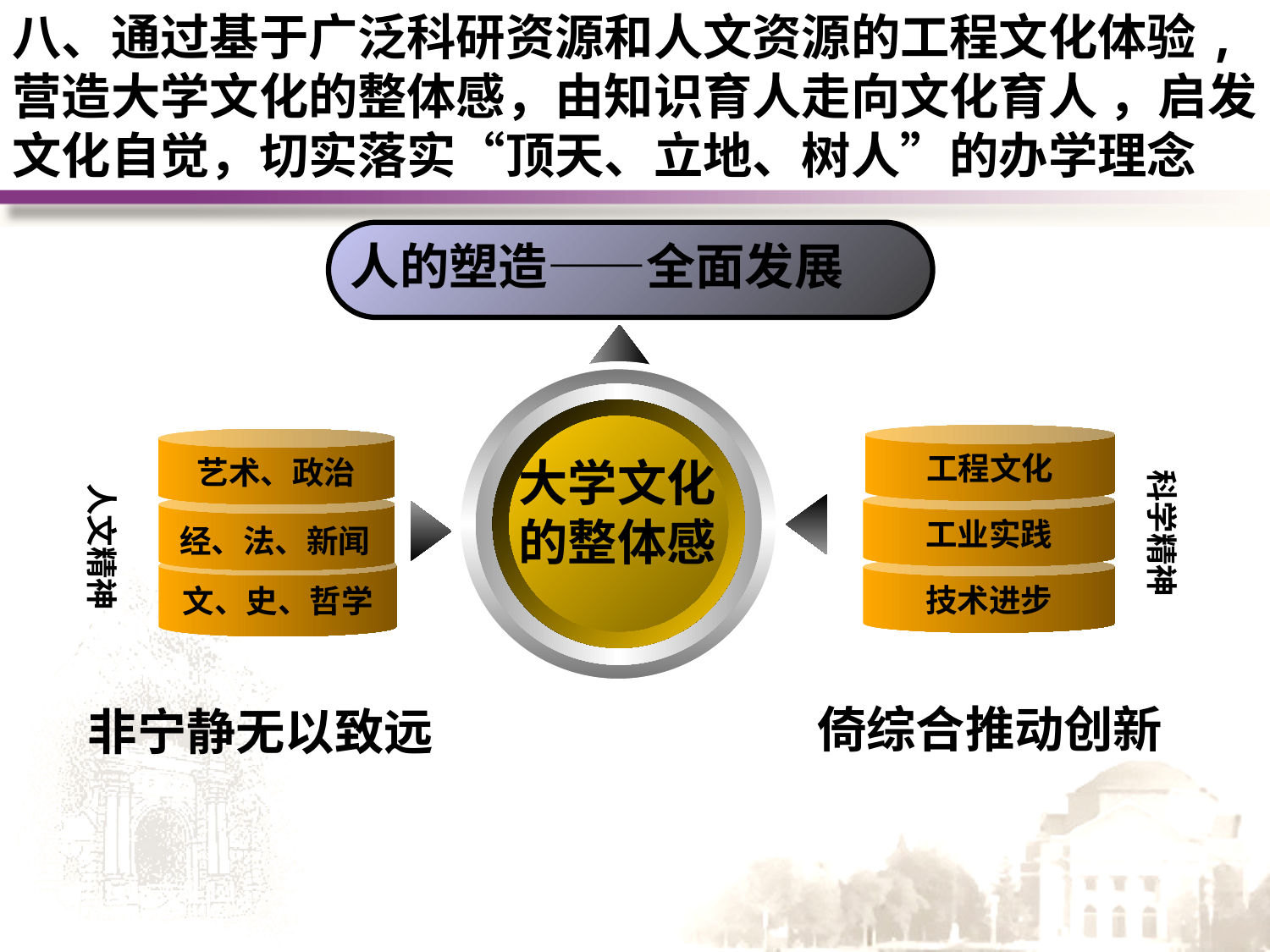

八、通过基于广泛科研资源和人文资源的工程文化体验,营造大学文化的整体感，由知识育人走向文化育人 ，启发文化自觉，切实落实“顶天、立地、树人”的办学理念
  人的塑造——全面发展

工程文化
艺术、政治
大学文化的整体感
科学精神
人文精神
工业实践

经、法、新闻

技术进步
文、史、哲学
倚综合推动创新
非宁静无以致远
价值取向
思维方式
情感模式
生存模式